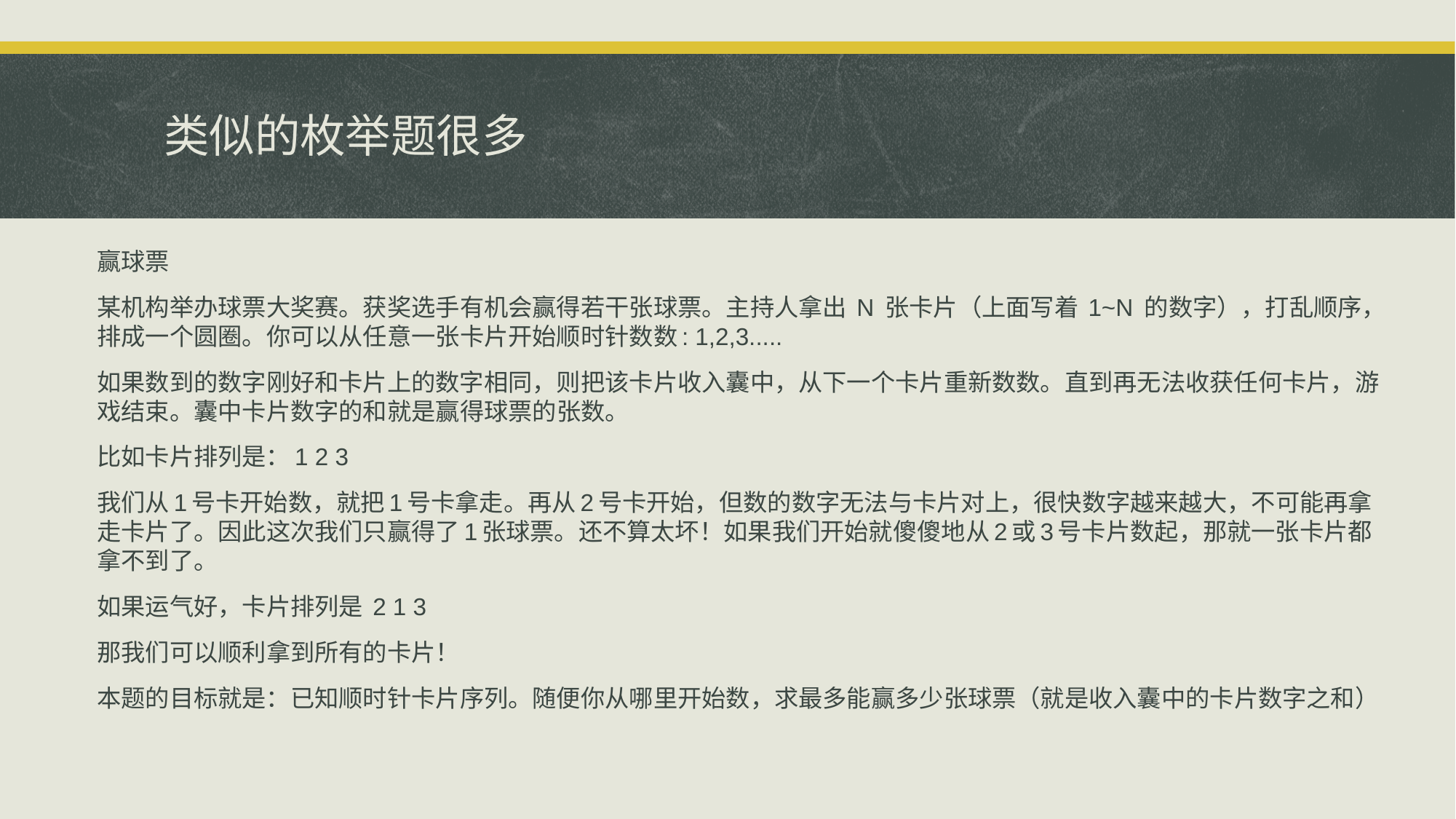

# 类似的枚举题很多
赢球票
某机构举办球票大奖赛。获奖选手有机会赢得若干张球票。主持人拿出 N 张卡片（上面写着 1~N 的数字），打乱顺序，排成一个圆圈。你可以从任意一张卡片开始顺时针数数: 1,2,3.....
如果数到的数字刚好和卡片上的数字相同，则把该卡片收入囊中，从下一个卡片重新数数。直到再无法收获任何卡片，游戏结束。囊中卡片数字的和就是赢得球票的张数。
比如卡片排列是：1 2 3
我们从1号卡开始数，就把1号卡拿走。再从2号卡开始，但数的数字无法与卡片对上，很快数字越来越大，不可能再拿走卡片了。因此这次我们只赢得了1张球票。还不算太坏！如果我们开始就傻傻地从2或3号卡片数起，那就一张卡片都拿不到了。
如果运气好，卡片排列是 2 1 3
那我们可以顺利拿到所有的卡片！
本题的目标就是：已知顺时针卡片序列。随便你从哪里开始数，求最多能赢多少张球票（就是收入囊中的卡片数字之和）